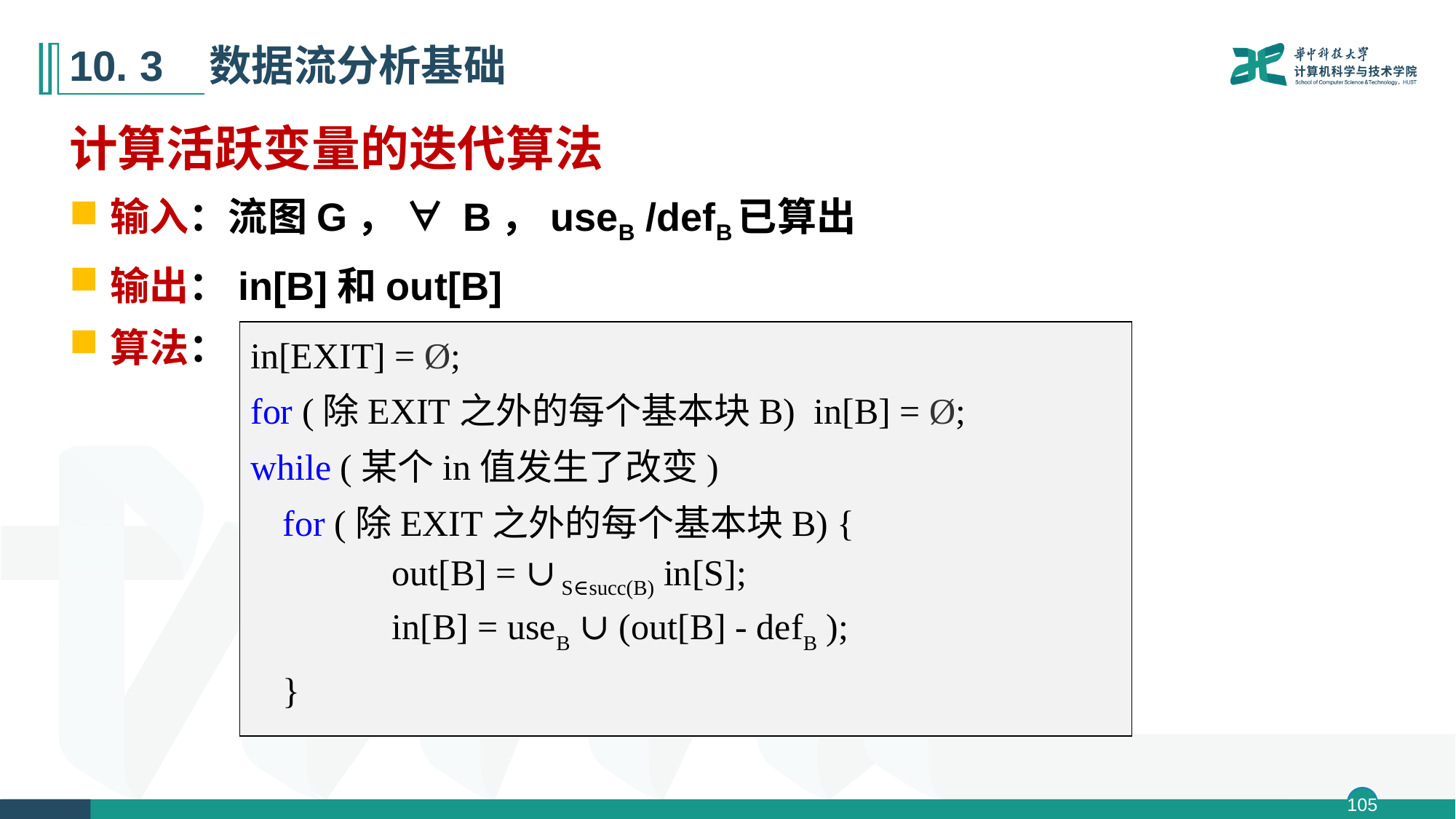

# 10. 3   数据流分析基础
计算活跃变量的迭代算法
输入：流图G， ∀ B，useB /defB已算出
输出：in[B]和out[B]
算法：

in[EXIT] = Ø;
for (除EXIT之外的每个基本块B)  in[B] = Ø;
while (某个in值发生了改变)
	for (除EXIT之外的每个基本块B) {
		out[B] = ∪ S∈succ(B) in[S];
		in[B] = useB ∪ (out[B] - defB );
 	}